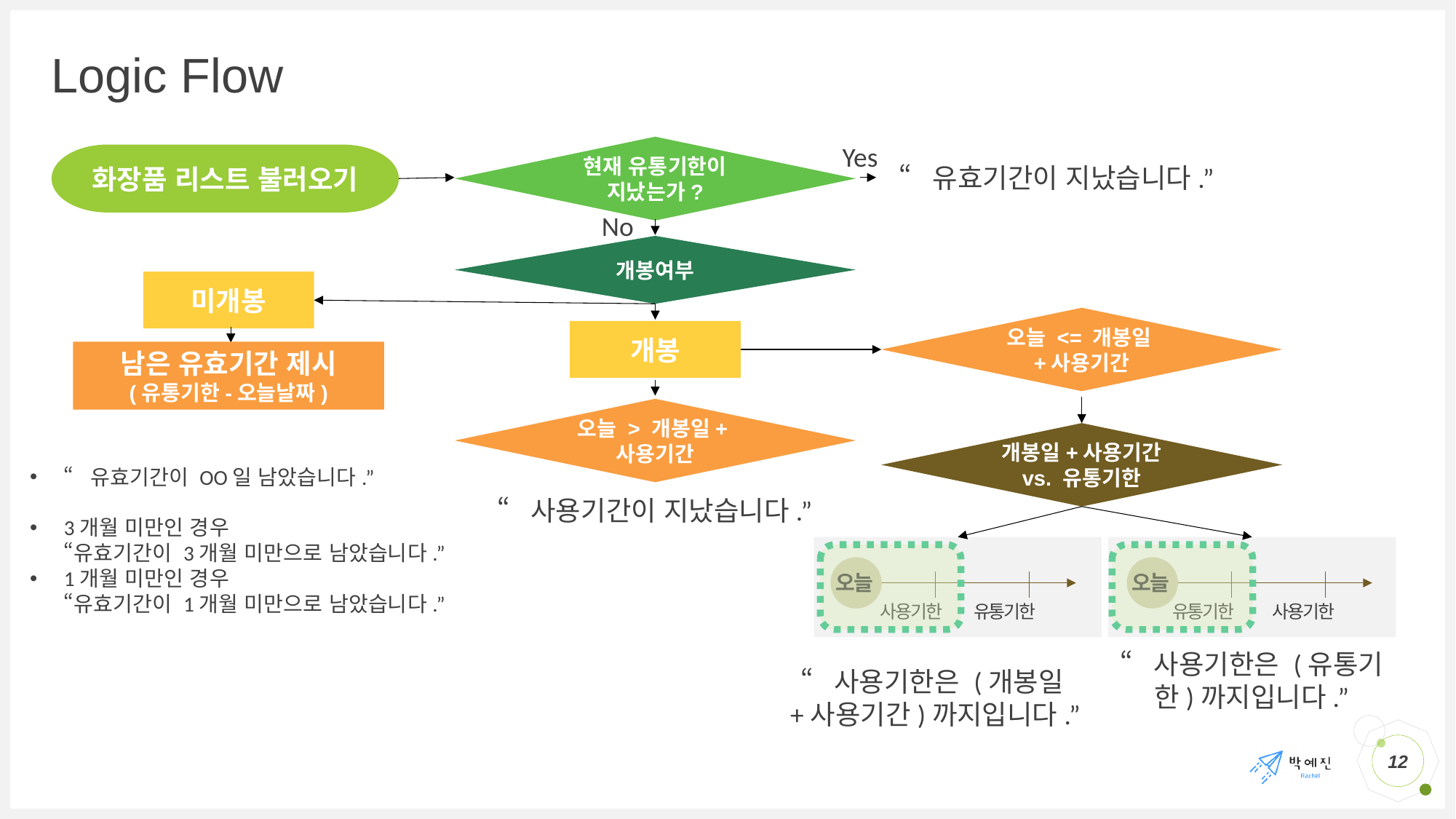

# Logic Flow
Yes
현재 유통기한이 지났는가?
화장품 리스트 불러오기
“유효기간이 지났습니다.”
No
개봉여부
미개봉
오늘 <= 개봉일+사용기간
개봉
남은 유효기간 제시
(유통기한-오늘날짜)
오늘 > 개봉일+사용기간
개봉일+사용기간 vs. 유통기한
“유효기간이 OO일 남았습니다.”

3개월 미만인 경우
“유효기간이 3개월 미만으로 남았습니다.”
1개월 미만인 경우
“유효기간이 1개월 미만으로 남았습니다.”
“사용기간이 지났습니다.”

오늘
사용기한
유통기한

오늘
유통기한
사용기한

“사용기한은 (유통기한)까지입니다.”
“사용기한은 (개봉일+사용기간)까지입니다.”
12